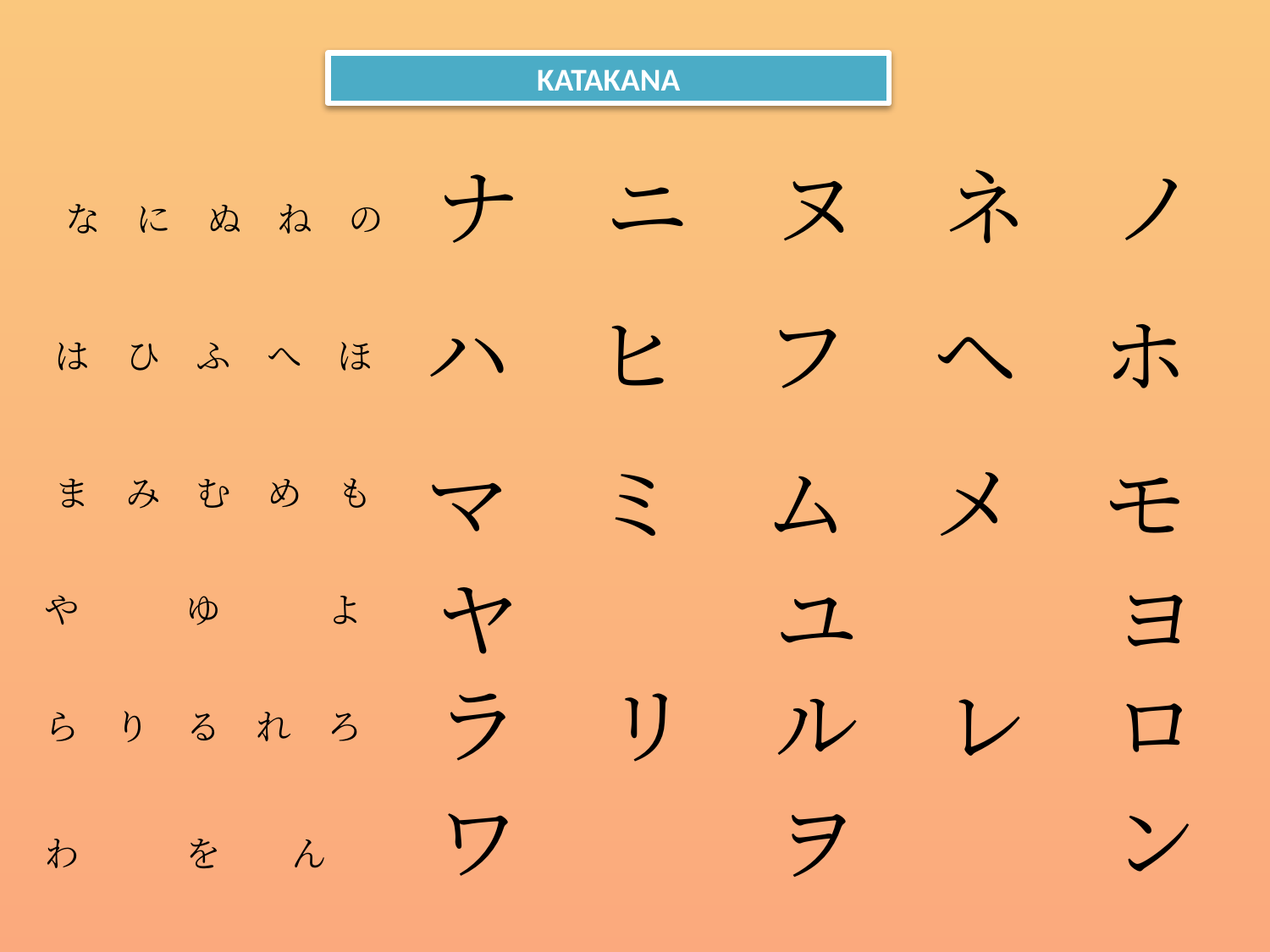

KATAKANA
ナ　ニ　ヌ　ネ　ノ
な　に　ぬ　ね　の
ハ　ヒ　フ　ヘ　ホ
は　ひ　ふ　へ　ほ
マ　ミ　ム　メ　モ
ま　み　む　め　も
ヤ　　　ユ　　　ヨ
や　　　ゆ　　　よ
ラ　リ　ル　レ　ロ
ら　り　る　れ　ろ
ワ　　　ヲ　　　ン
わ　　　を　　ん